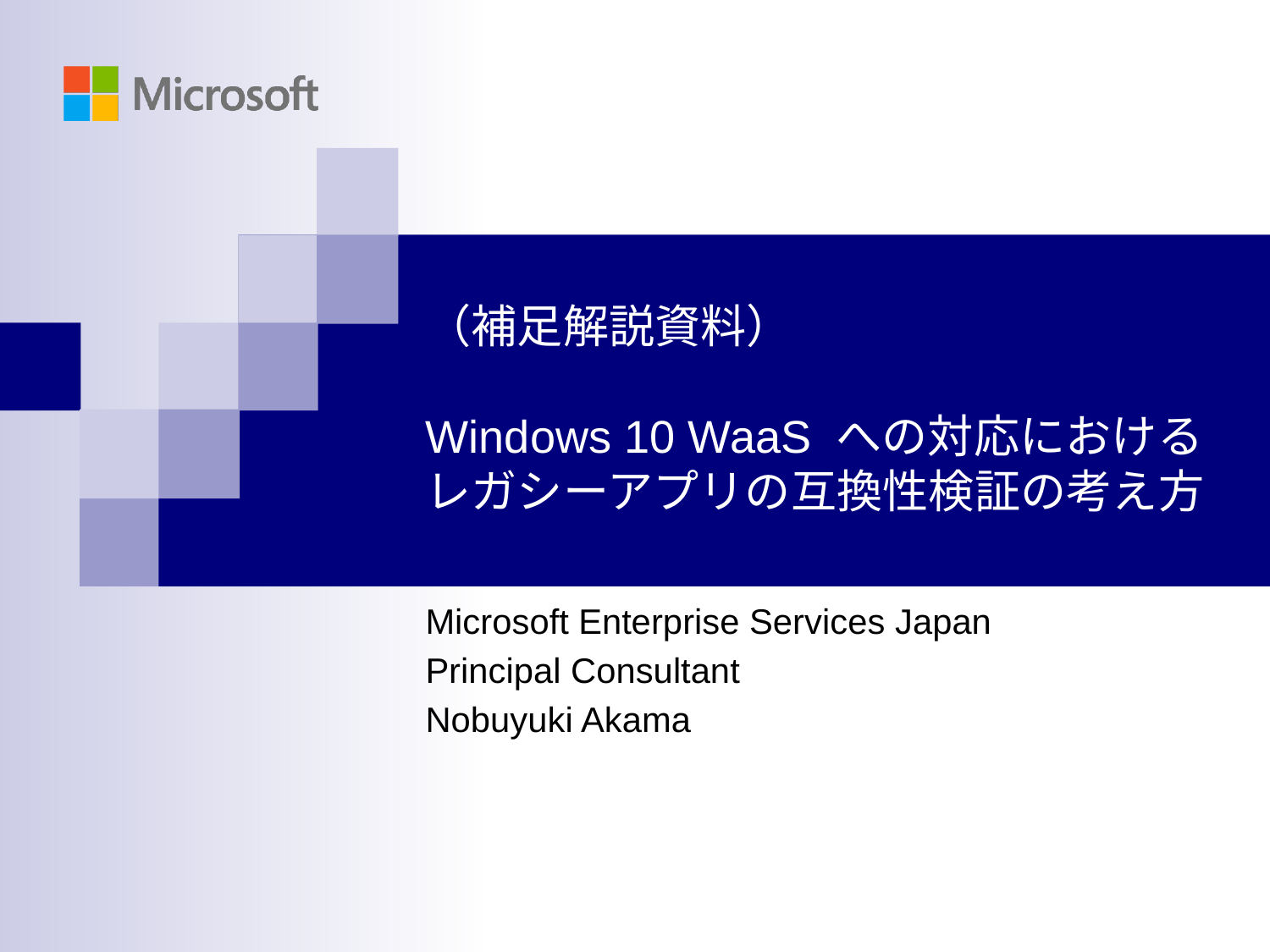

# （補足解説資料） Windows 10 WaaS への対応における レガシーアプリの互換性検証の考え方
Microsoft Enterprise Services Japan
Principal Consultant
Nobuyuki Akama